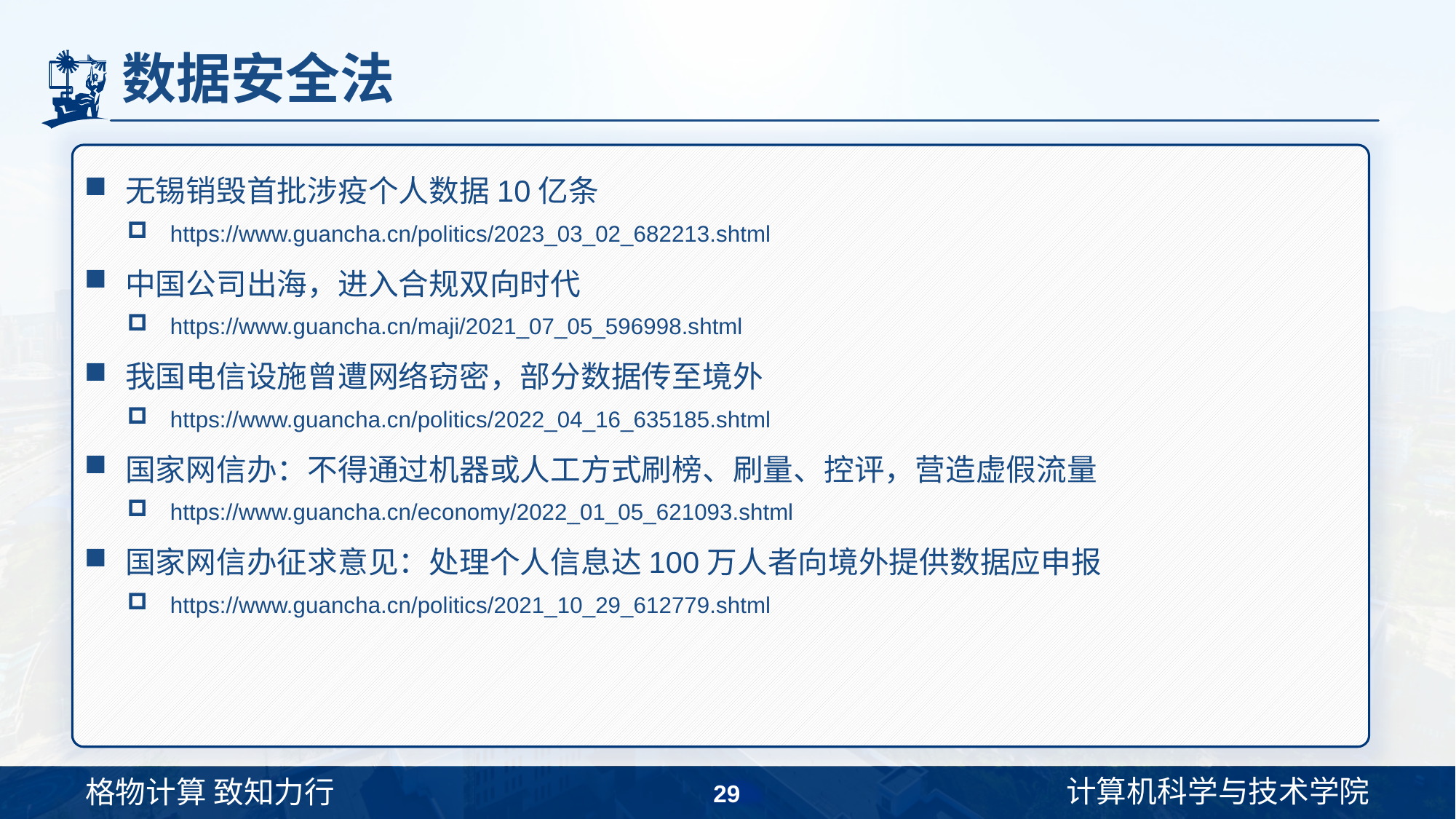

# 数据安全法
无锡销毁首批涉疫个人数据10亿条
https://www.guancha.cn/politics/2023_03_02_682213.shtml
中国公司出海，进入合规双向时代
https://www.guancha.cn/maji/2021_07_05_596998.shtml
我国电信设施曾遭网络窃密，部分数据传至境外
https://www.guancha.cn/politics/2022_04_16_635185.shtml
国家网信办：不得通过机器或人工方式刷榜、刷量、控评，营造虚假流量
https://www.guancha.cn/economy/2022_01_05_621093.shtml
国家网信办征求意见：处理个人信息达100万人者向境外提供数据应申报
https://www.guancha.cn/politics/2021_10_29_612779.shtml
29